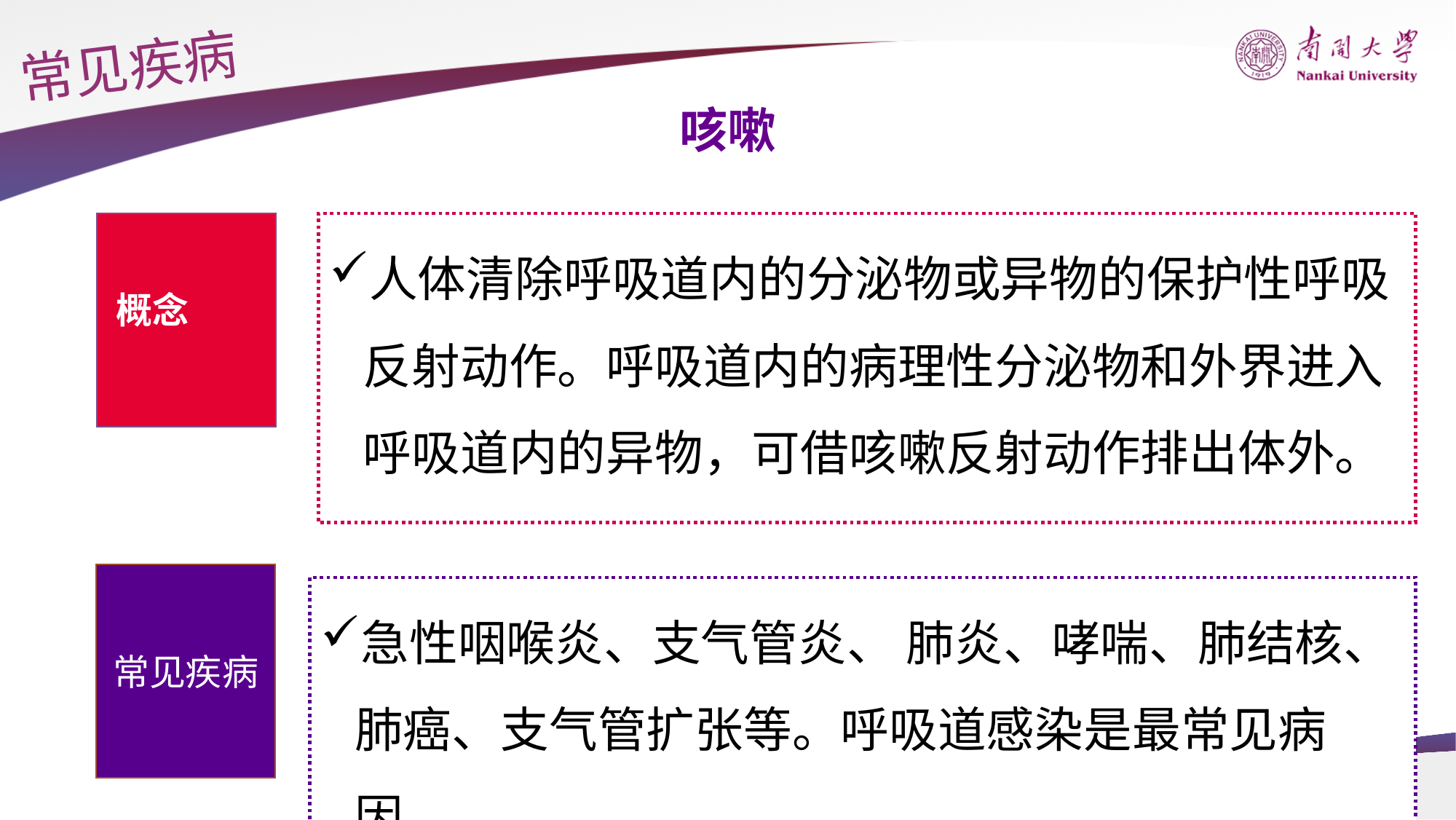

常见疾病
咳嗽

人体清除呼吸道内的分泌物或异物的保护性呼吸反射动作。呼吸道内的病理性分泌物和外界进入呼吸道内的异物，可借咳嗽反射动作排出体外。
概念
常见疾病
急性咽喉炎、支气管炎、 肺炎、哮喘、肺结核、肺癌、支气管扩张等。呼吸道感染是最常见病因。
17